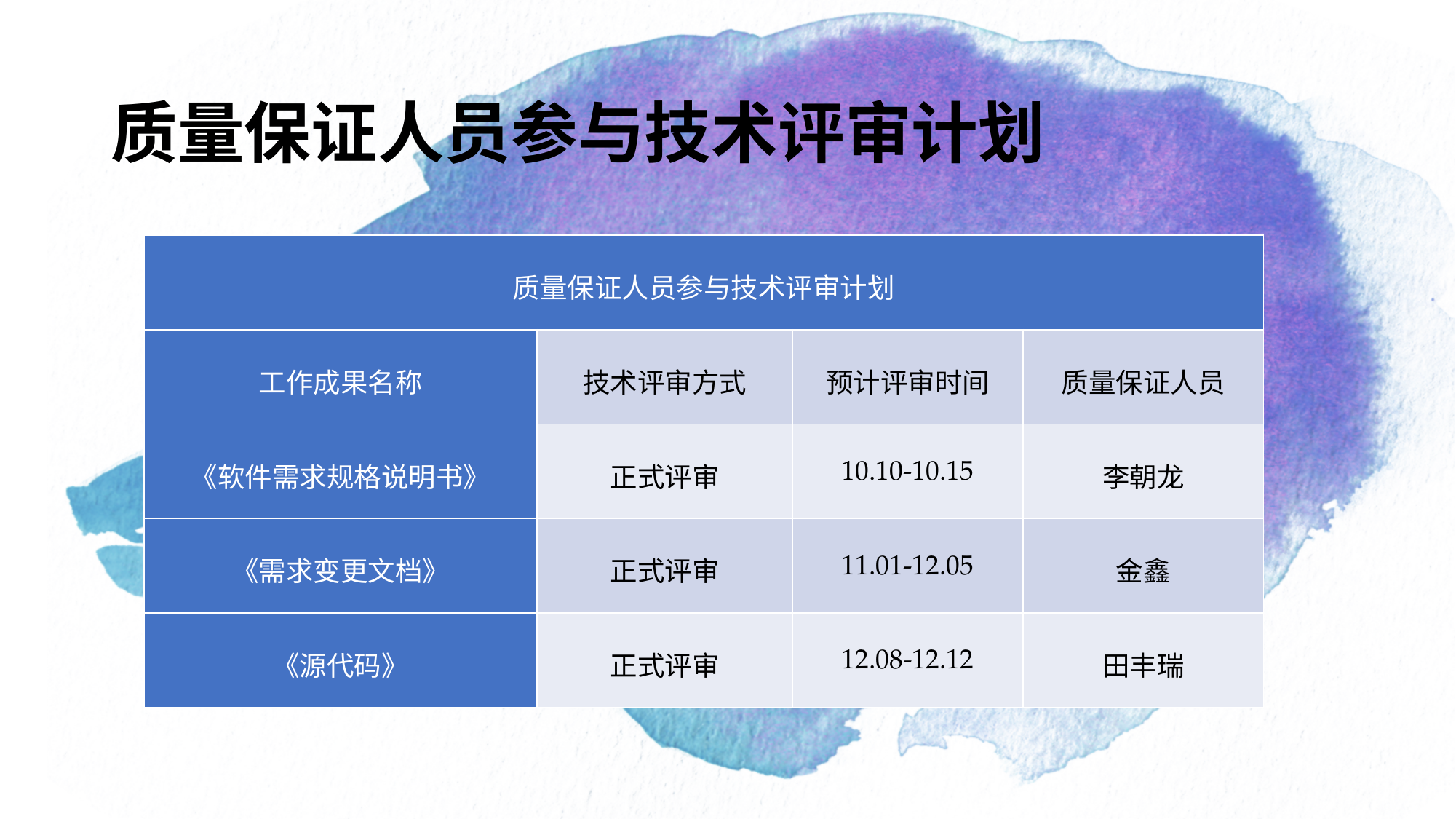

# 质量保证人员参与技术评审计划
| 质量保证人员参与技术评审计划 |  |  |  |
| --- | --- | --- | --- |
| 工作成果名称 | 技术评审方式 | 预计评审时间 | 质量保证人员 |
| 《软件需求规格说明书》 | 正式评审 | 10.10-10.15 | 李朝龙 |
| 《需求变更文档》 | 正式评审 | 11.01-12.05 | 金鑫 |
| 《源代码》 | 正式评审 | 12.08-12.12 | 田丰瑞 |